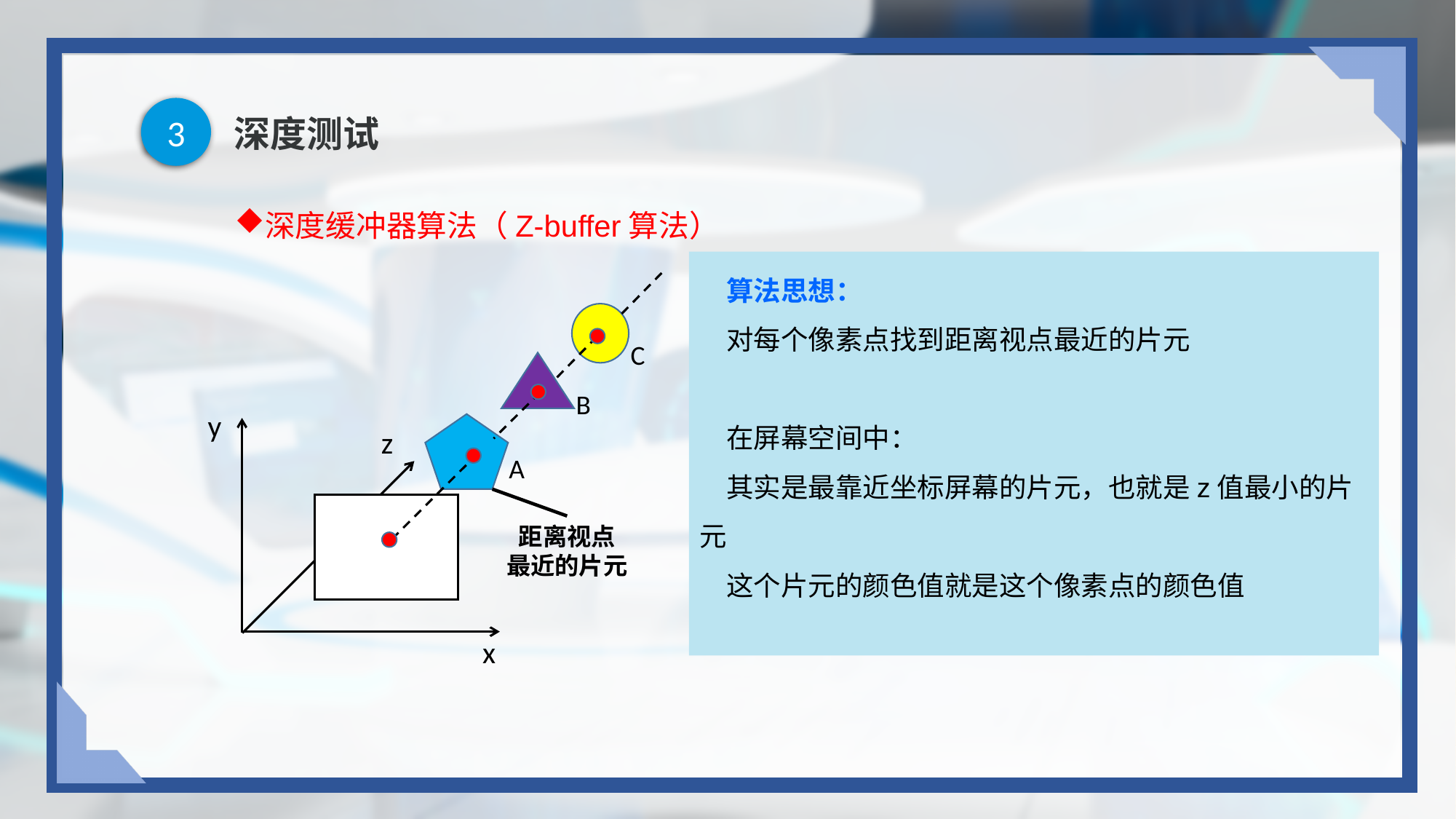

3
# 深度测试
深度缓冲器算法（Z-buffer算法）
算法思想：
对每个像素点找到距离视点最近的片元

在屏幕空间中：
其实是最靠近坐标屏幕的片元，也就是z值最小的片元
这个片元的颜色值就是这个像素点的颜色值

C

B

y

z
A

距离视点
最近的片元

x